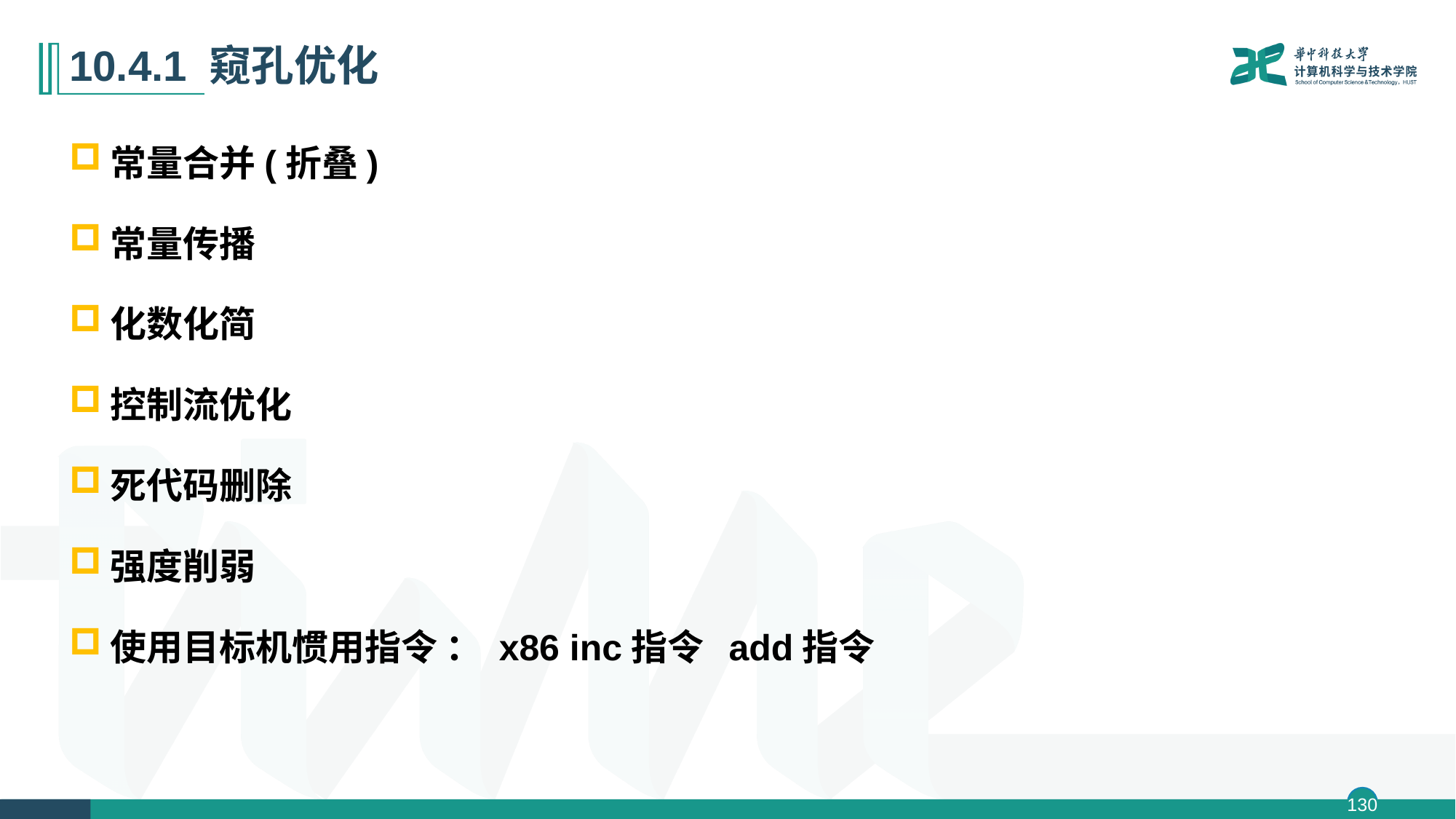

# 10.4.1 窥孔优化
常量合并(折叠)
常量传播
化数化简
控制流优化
死代码删除
强度削弱
使用目标机惯用指令 ： x86 inc指令  add指令